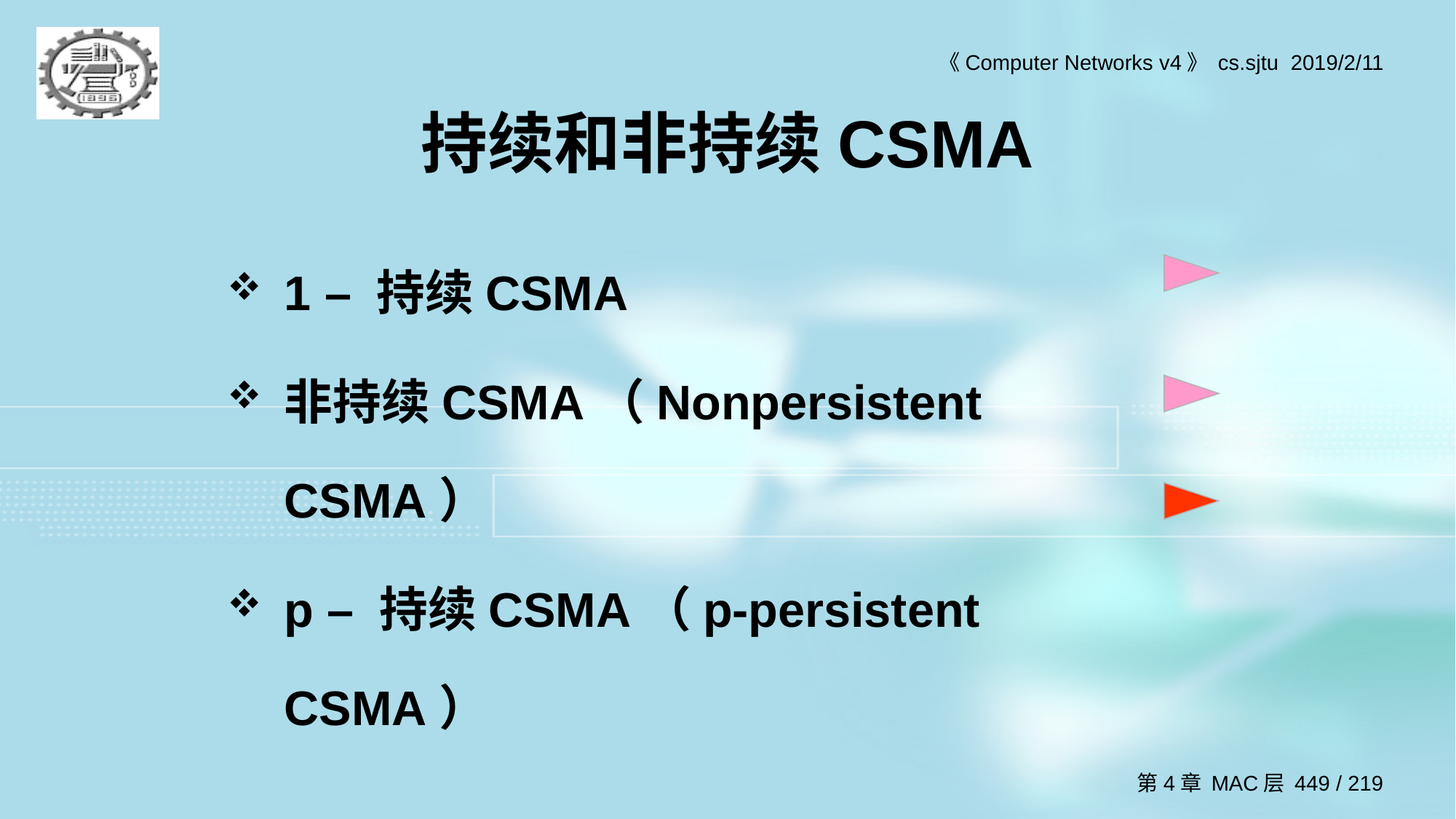

# 持续和非持续CSMA
1 – 持续CSMA
非持续CSMA（Nonpersistent CSMA）
p – 持续CSMA（p-persistent CSMA）